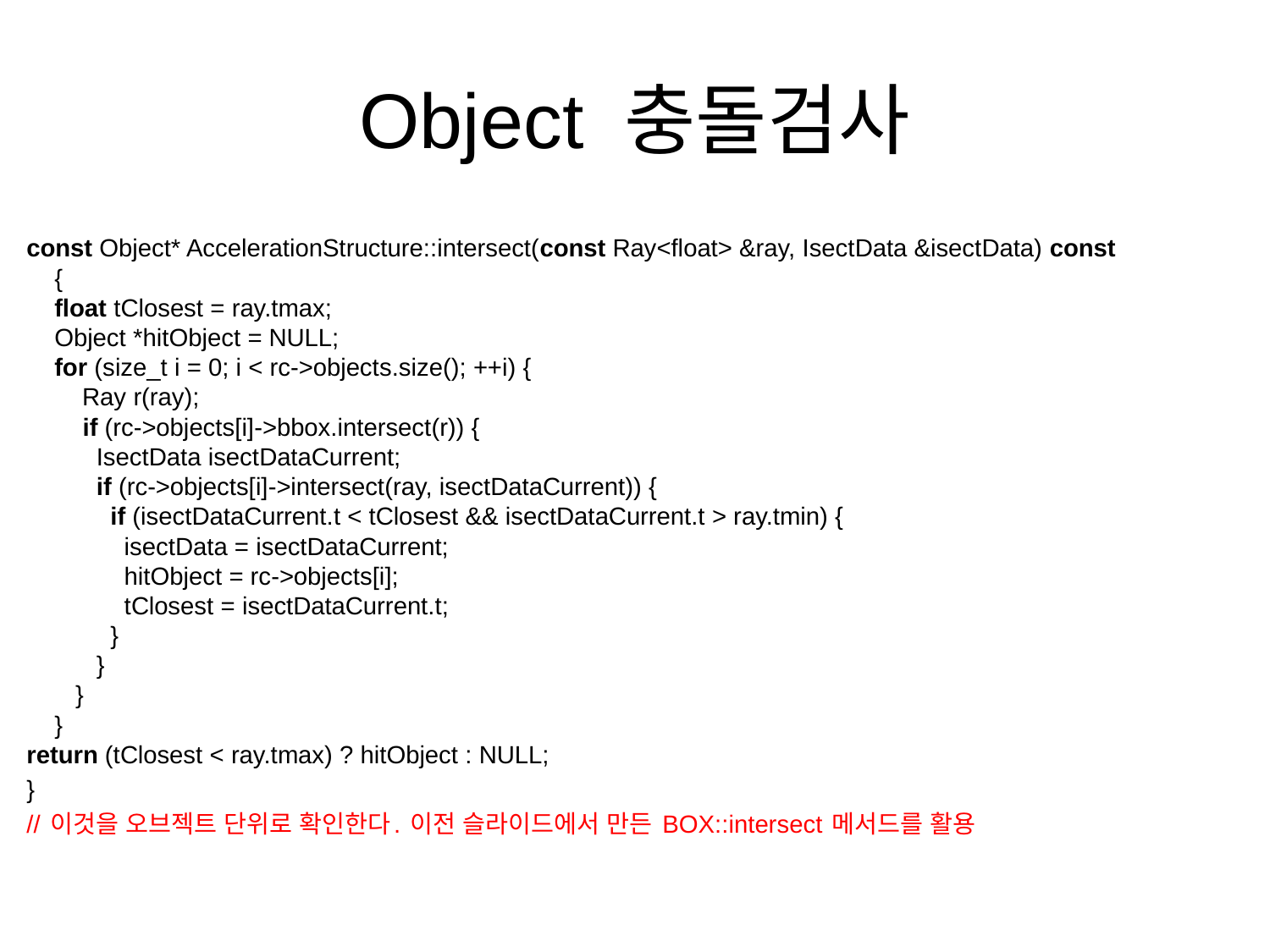

# Object 충돌검사
const Object* AccelerationStructure::intersect(const Ray<float> &ray, IsectData &isectData) const
    {
    float tClosest = ray.tmax;
    Object *hitObject = NULL;
    for (size_t i = 0; i < rc->objects.size(); ++i) {
        Ray r(ray);
        if (rc->objects[i]->bbox.intersect(r)) {
          IsectData isectDataCurrent;
          if (rc->objects[i]->intersect(ray, isectDataCurrent)) {
            if (isectDataCurrent.t < tClosest && isectDataCurrent.t > ray.tmin) {
              isectData = isectDataCurrent;
              hitObject = rc->objects[i];
              tClosest = isectDataCurrent.t;
            }
          }
       }
    }
return (tClosest < ray.tmax) ? hitObject : NULL;
}
// 이것을 오브젝트 단위로 확인한다. 이전 슬라이드에서 만든 BOX::intersect 메서드를 활용